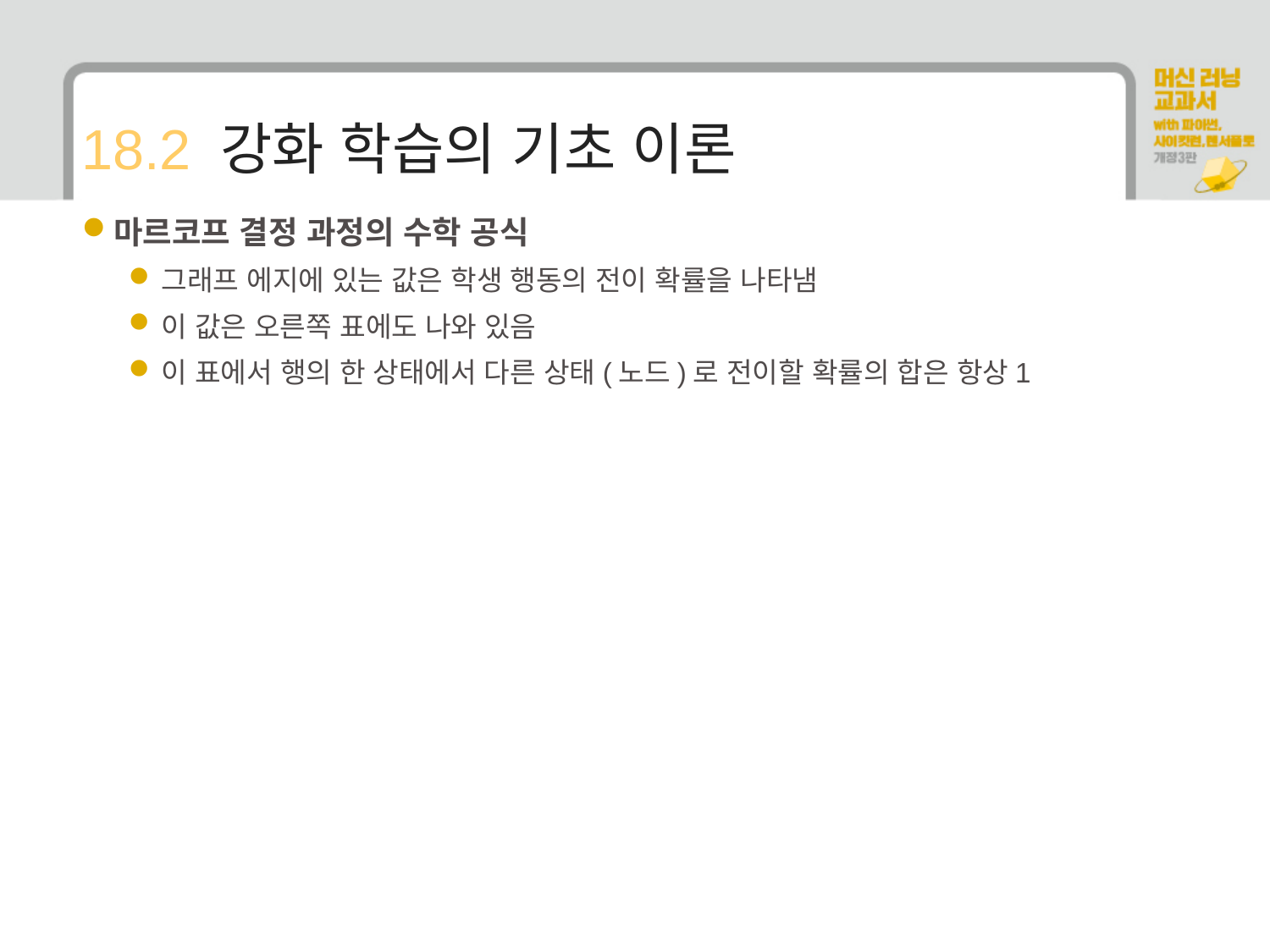

# 18.2 강화 학습의 기초 이론
마르코프 결정 과정의 수학 공식
그래프 에지에 있는 값은 학생 행동의 전이 확률을 나타냄
이 값은 오른쪽 표에도 나와 있음
이 표에서 행의 한 상태에서 다른 상태(노드)로 전이할 확률의 합은 항상1